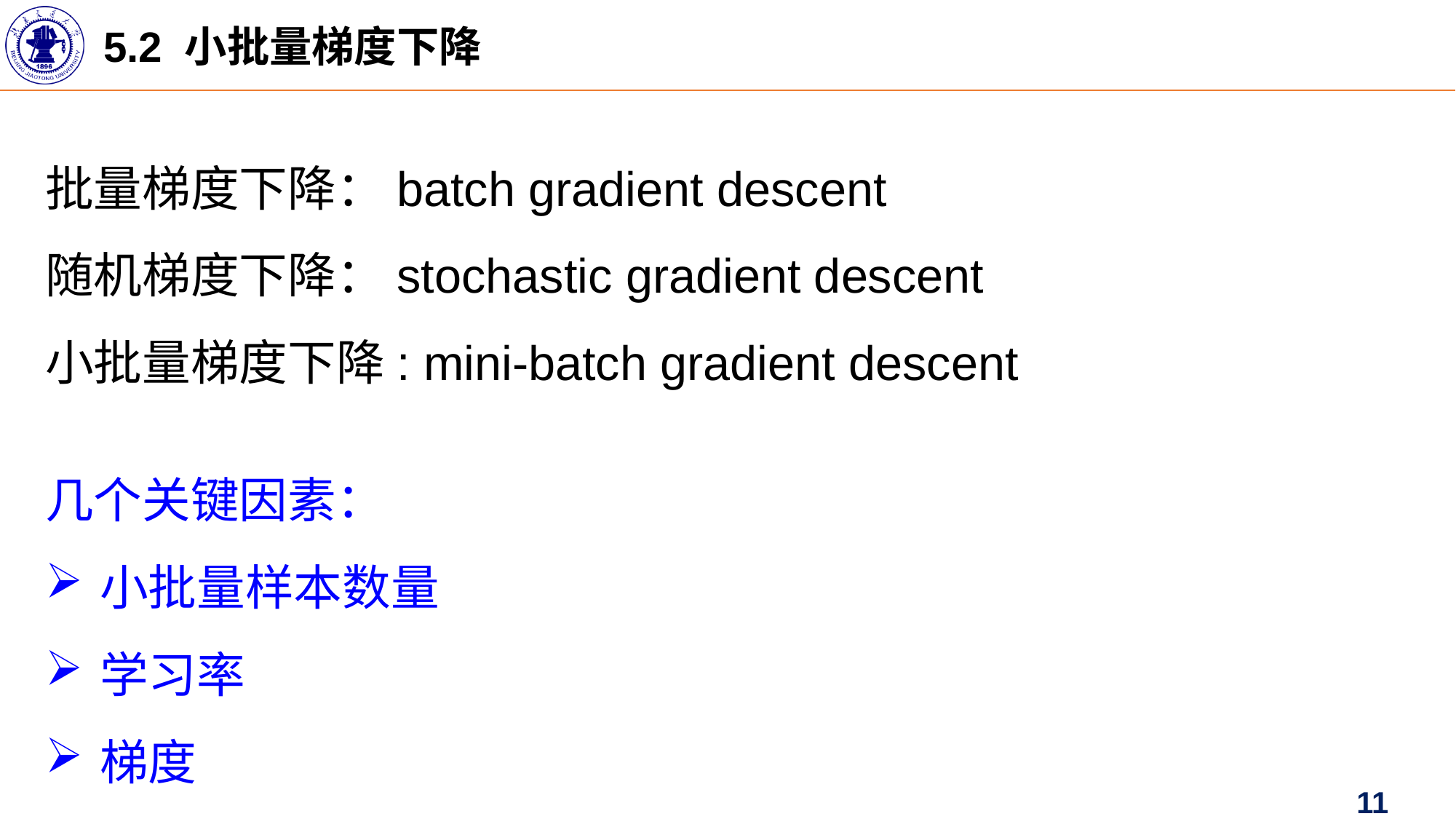

5.2 小批量梯度下降
批量梯度下降：batch gradient descent
随机梯度下降：stochastic gradient descent
小批量梯度下降: mini-batch gradient descent

几个关键因素：
小批量样本数量
学习率
梯度